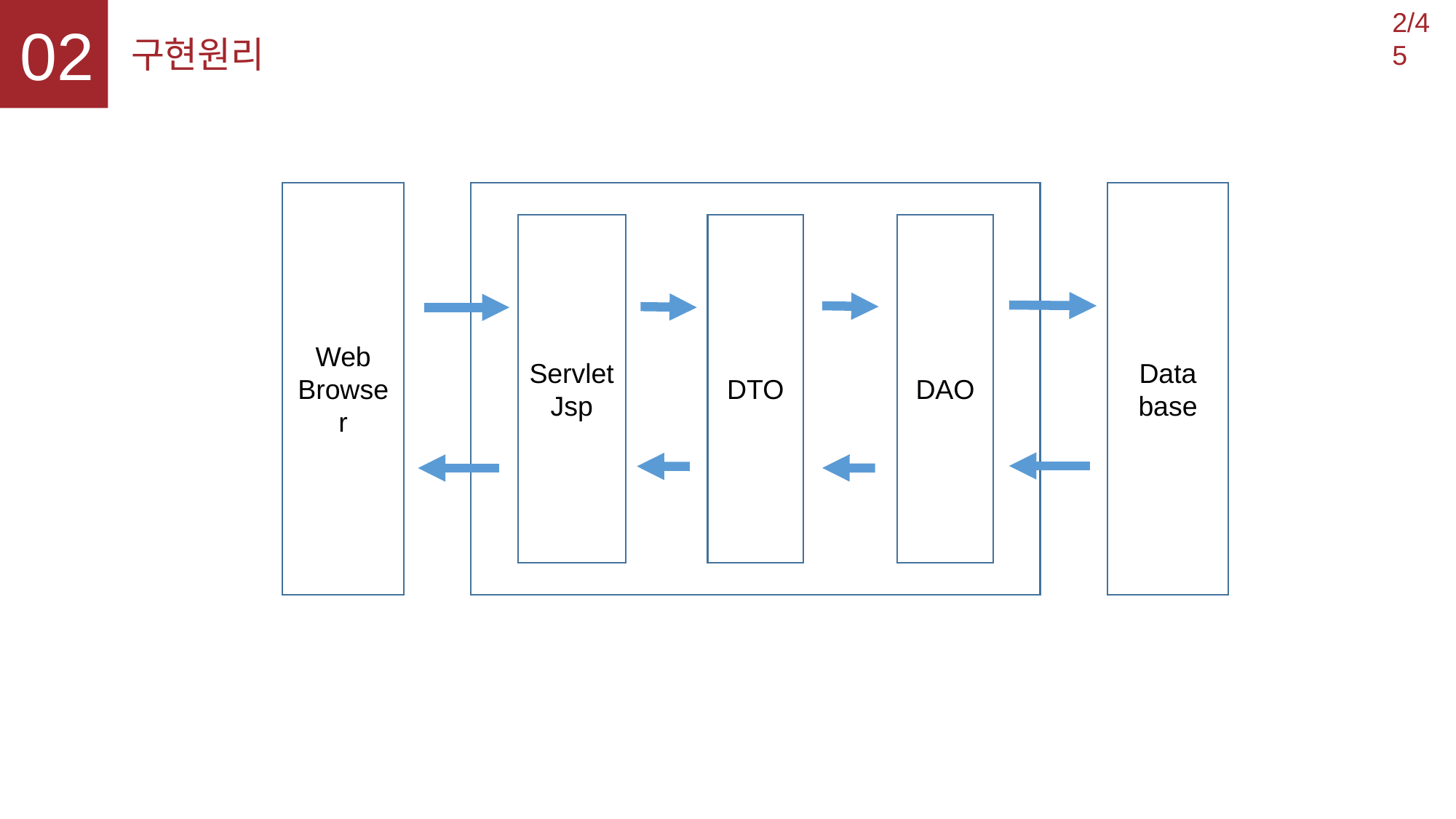

2/45
02
구현원리
Data
base
Web
Browser

Servlet
Jsp
DTO
DAO